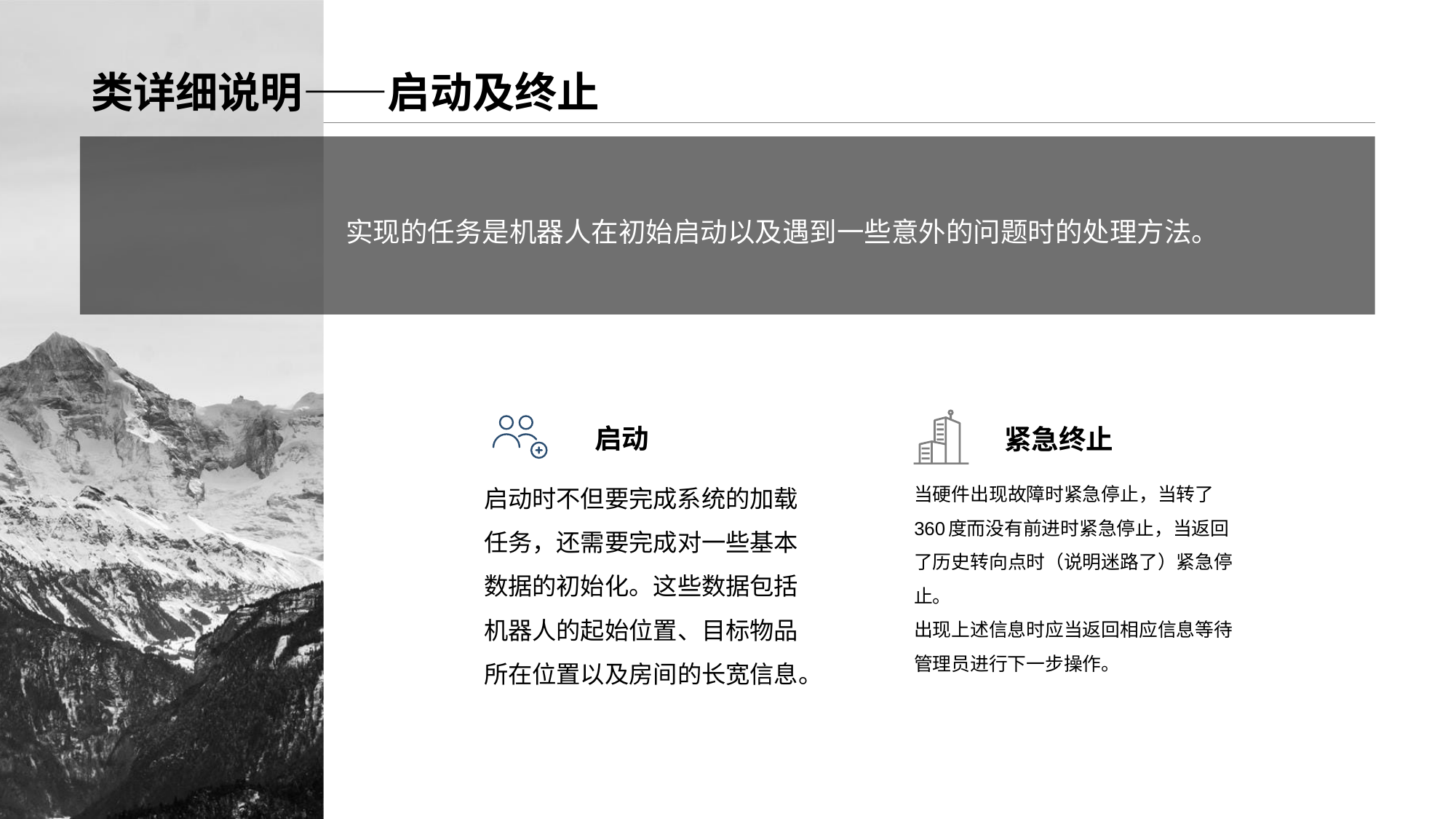

实现的任务是机器人在初始启动以及遇到一些意外的问题时的处理方法。

启动
紧急终止
启动时不但要完成系统的加载任务，还需要完成对一些基本数据的初始化。这些数据包括机器人的起始位置、目标物品所在位置以及房间的长宽信息。
当硬件出现故障时紧急停止，当转了360度而没有前进时紧急停止，当返回了历史转向点时（说明迷路了）紧急停止。
出现上述信息时应当返回相应信息等待管理员进行下一步操作。
# 类详细说明——启动及终止
20